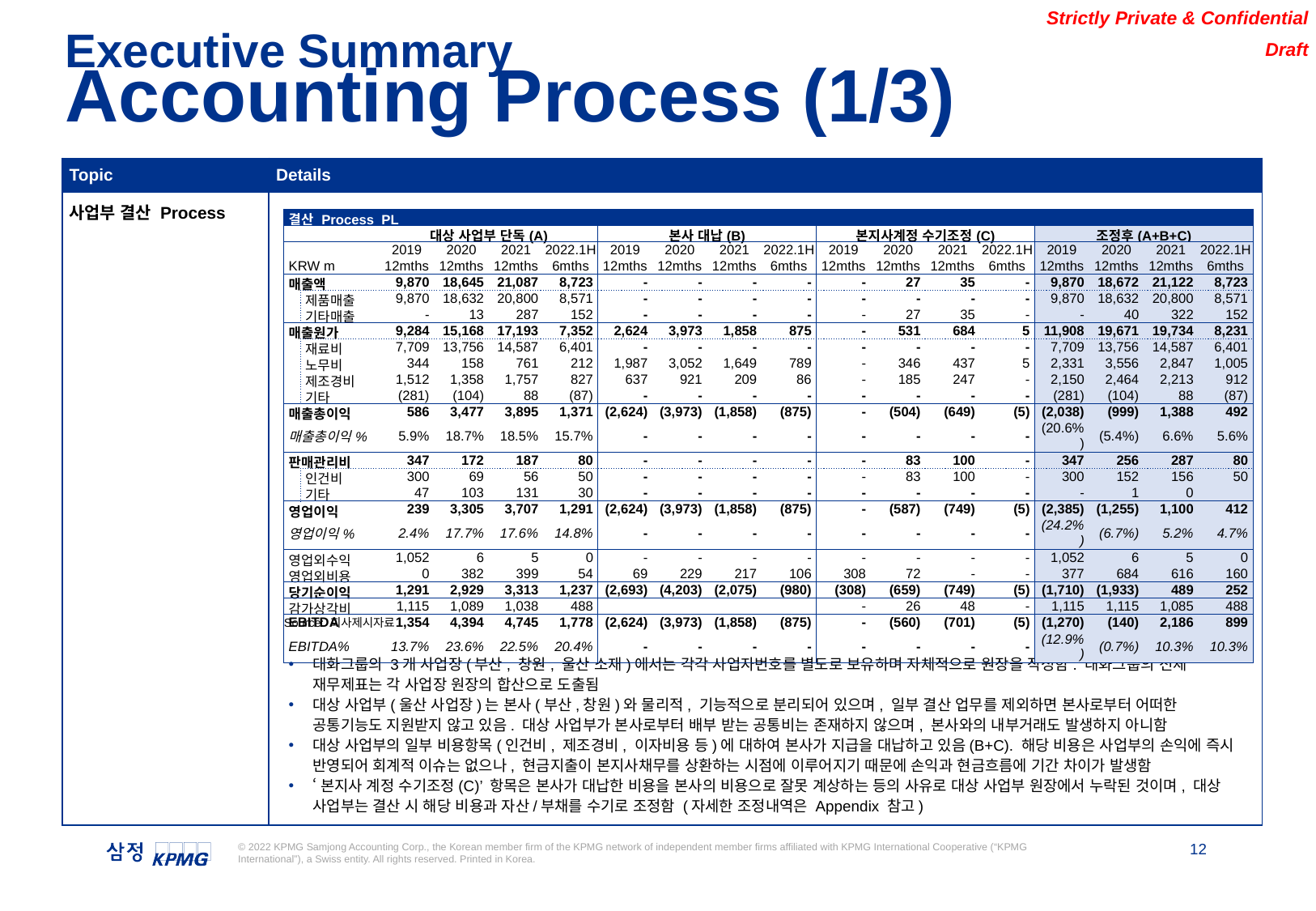

Executive Summary
Accounting Process (1/3)
| Topic | Details |
| --- | --- |
| 사업부 결산 Process |  |
| 결산 Process\_PL |  |  |  |  |  |  |  |  |  |  |  |  |  |  |  |  |  |  |
| --- | --- | --- | --- | --- | --- | --- | --- | --- | --- | --- | --- | --- | --- | --- | --- | --- | --- | --- |
|  |  |  | 대상 사업부 단독(A) |  |  |  | 본사 대납(B) |  |  |  | 본지사계정 수기조정(C) |  |  |  | 조정후(A+B+C) |  |  |  |
|  |  |  | 2019 | 2020 | 2021 | 2022.1H | 2019 | 2020 | 2021 | 2022.1H | 2019 | 2020 | 2021 | 2022.1H | 2019 | 2020 | 2021 | 2022.1H |
| KRW m |  |  | 12mths | 12mths | 12mths | 6mths | 12mths | 12mths | 12mths | 6mths | 12mths | 12mths | 12mths | 6mths | 12mths | 12mths | 12mths | 6mths |
| 매출액 |  |  | 9,870 | 18,645 | 21,087 | 8,723 | - | - | - | - | - | 27 | 35 | - | 9,870 | 18,672 | 21,122 | 8,723 |
|  | 제품매출 |  | 9,870 | 18,632 | 20,800 | 8,571 | - | - | - | - | - | - | - | - | 9,870 | 18,632 | 20,800 | 8,571 |
|  | 기타매출 |  | - | 13 | 287 | 152 | - | - | - | - | - | 27 | 35 | - | - | 40 | 322 | 152 |
| 매출원가 |  |  | 9,284 | 15,168 | 17,193 | 7,352 | 2,624 | 3,973 | 1,858 | 875 | - | 531 | 684 | 5 | 11,908 | 19,671 | 19,734 | 8,231 |
|  | 재료비 |  | 7,709 | 13,756 | 14,587 | 6,401 | - | - | - | - | - | - | - | - | 7,709 | 13,756 | 14,587 | 6,401 |
|  | 노무비 |  | 344 | 158 | 761 | 212 | 1,987 | 3,052 | 1,649 | 789 | - | 346 | 437 | 5 | 2,331 | 3,556 | 2,847 | 1,005 |
|  | 제조경비 |  | 1,512 | 1,358 | 1,757 | 827 | 637 | 921 | 209 | 86 | - | 185 | 247 | - | 2,150 | 2,464 | 2,213 | 912 |
|  | 기타 |  | (281) | (104) | 88 | (87) | - | - | - | - | - | - | - | - | (281) | (104) | 88 | (87) |
| 매출총이익 |  |  | 586 | 3,477 | 3,895 | 1,371 | (2,624) | (3,973) | (1,858) | (875) | - | (504) | (649) | (5) | (2,038) | (999) | 1,388 | 492 |
| 매출총이익% |  |  | 5.9% | 18.7% | 18.5% | 15.7% | - | - | - | - | - | - | - | - | (20.6%) | (5.4%) | 6.6% | 5.6% |
| 판매관리비 |  |  | 347 | 172 | 187 | 80 | - | - | - | - | - | 83 | 100 | - | 347 | 256 | 287 | 80 |
|  | 인건비 |  | 300 | 69 | 56 | 50 | - | - | - | - | - | 83 | 100 | - | 300 | 152 | 156 | 50 |
|  | 기타 |  | 47 | 103 | 131 | 30 | - | - | - | - | - | - | - | - | - | 1 | 0 |  |
| 영업이익 |  |  | 239 | 3,305 | 3,707 | 1,291 | (2,624) | (3,973) | (1,858) | (875) | - | (587) | (749) | (5) | (2,385) | (1,255) | 1,100 | 412 |
| 영업이익% |  |  | 2.4% | 17.7% | 17.6% | 14.8% | - | - | - | - | - | - | - | - | (24.2%) | (6.7%) | 5.2% | 4.7% |
| 영업외수익 |  |  | 1,052 | 6 | 5 | 0 | - | - | - | - | - | - | - | - | 1,052 | 6 | 5 | 0 |
| 영업외비용 |  |  | 0 | 382 | 399 | 54 | 69 | 229 | 217 | 106 | 308 | 72 | - | - | 377 | 684 | 616 | 160 |
| 당기순이익 |  |  | 1,291 | 2,929 | 3,313 | 1,237 | (2,693) | (4,203) | (2,075) | (980) | (308) | (659) | (749) | (5) | (1,710) | (1,933) | 489 | 252 |
| 감가상각비 |  |  | 1,115 | 1,089 | 1,038 | 488 |  |  |  |  | - | 26 | 48 | - | 1,115 | 1,115 | 1,085 | 488 |
| EBITDA |  |  | 1,354 | 4,394 | 4,745 | 1,778 | (2,624) | (3,973) | (1,858) | (875) | - | (560) | (701) | (5) | (1,270) | (140) | 2,186 | 899 |
| EBITDA% |  |  | 13.7% | 23.6% | 22.5% | 20.4% | - | - | - | - | - | - | - | - | (12.9%) | (0.7%) | 10.3% | 10.3% |
Source: 회사제시자료
태화그룹의 3개 사업장(부산, 창원, 울산 소재)에서는 각각 사업자번호를 별도로 보유하며 자체적으로 원장을 작성함. 태화그룹의 전체 재무제표는 각 사업장 원장의 합산으로 도출됨
대상 사업부(울산 사업장)는 본사(부산,창원)와 물리적, 기능적으로 분리되어 있으며, 일부 결산 업무를 제외하면 본사로부터 어떠한 공통기능도 지원받지 않고 있음. 대상 사업부가 본사로부터 배부 받는 공통비는 존재하지 않으며, 본사와의 내부거래도 발생하지 아니함
대상 사업부의 일부 비용항목(인건비, 제조경비, 이자비용 등)에 대하여 본사가 지급을 대납하고 있음(B+C). 해당 비용은 사업부의 손익에 즉시 반영되어 회계적 이슈는 없으나, 현금지출이 본지사채무를 상환하는 시점에 이루어지기 때문에 손익과 현금흐름에 기간 차이가 발생함
‘본지사 계정 수기조정(C)’ 항목은 본사가 대납한 비용을 본사의 비용으로 잘못 계상하는 등의 사유로 대상 사업부 원장에서 누락된 것이며, 대상 사업부는 결산 시 해당 비용과 자산/부채를 수기로 조정함 (자세한 조정내역은 Appendix 참고)